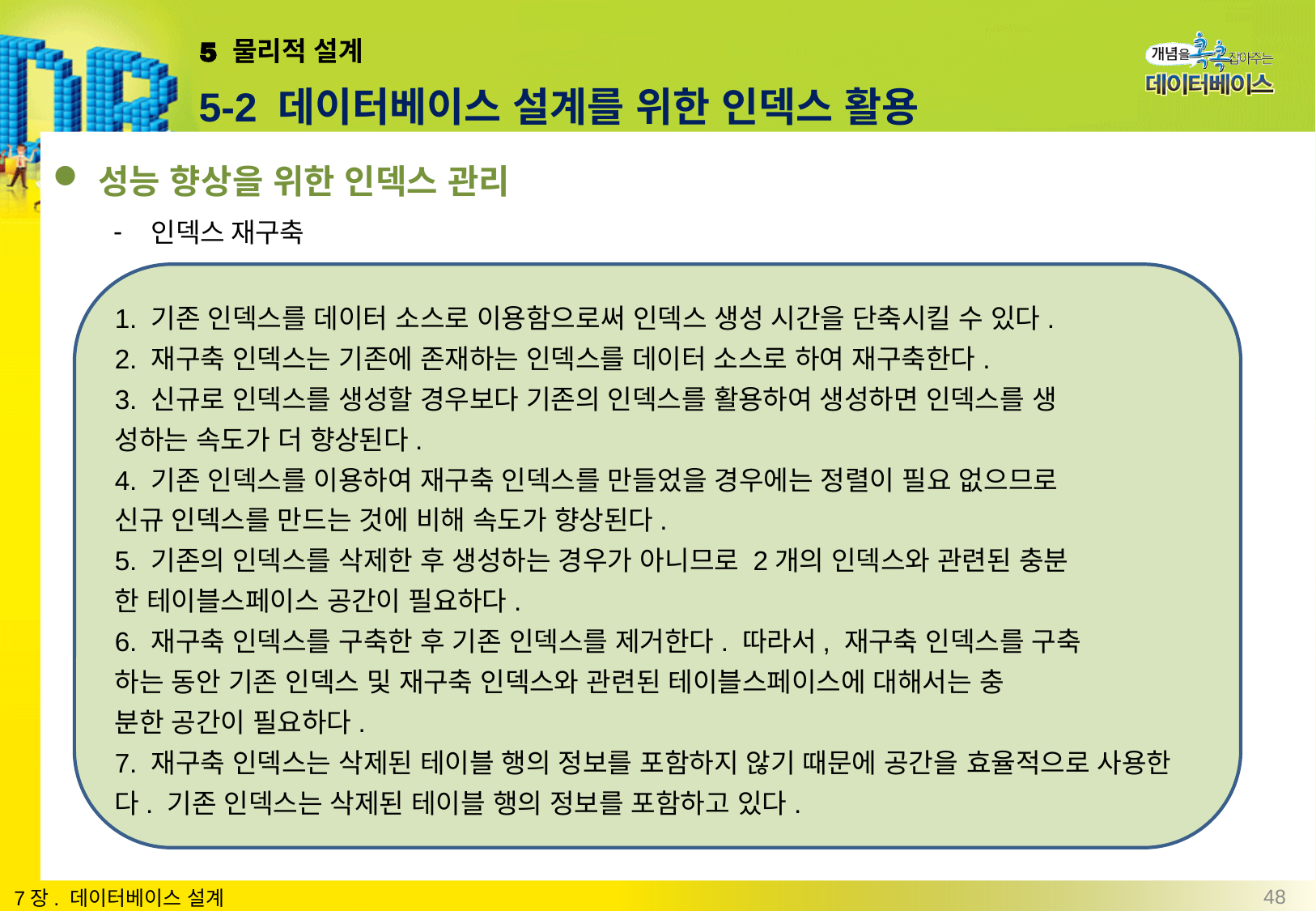

# 5 물리적 설계
5-2 데이터베이스 설계를 위한 인덱스 활용
성능 향상을 위한 인덱스 관리
인덱스 재구축
1. 기존 인덱스를 데이터 소스로 이용함으로써 인덱스 생성 시간을 단축시킬 수 있다.
2. 재구축 인덱스는 기존에 존재하는 인덱스를 데이터 소스로 하여 재구축한다.
3. 신규로 인덱스를 생성할 경우보다 기존의 인덱스를 활용하여 생성하면 인덱스를 생
성하는 속도가 더 향상된다.
4. 기존 인덱스를 이용하여 재구축 인덱스를 만들었을 경우에는 정렬이 필요 없으므로
신규 인덱스를 만드는 것에 비해 속도가 향상된다.
5. 기존의 인덱스를 삭제한 후 생성하는 경우가 아니므로 2개의 인덱스와 관련된 충분
한 테이블스페이스 공간이 필요하다.
6. 재구축 인덱스를 구축한 후 기존 인덱스를 제거한다. 따라서, 재구축 인덱스를 구축
하는 동안 기존 인덱스 및 재구축 인덱스와 관련된 테이블스페이스에 대해서는 충
분한 공간이 필요하다.
7. 재구축 인덱스는 삭제된 테이블 행의 정보를 포함하지 않기 때문에 공간을 효율적으로 사용한다. 기존 인덱스는 삭제된 테이블 행의 정보를 포함하고 있다.
48